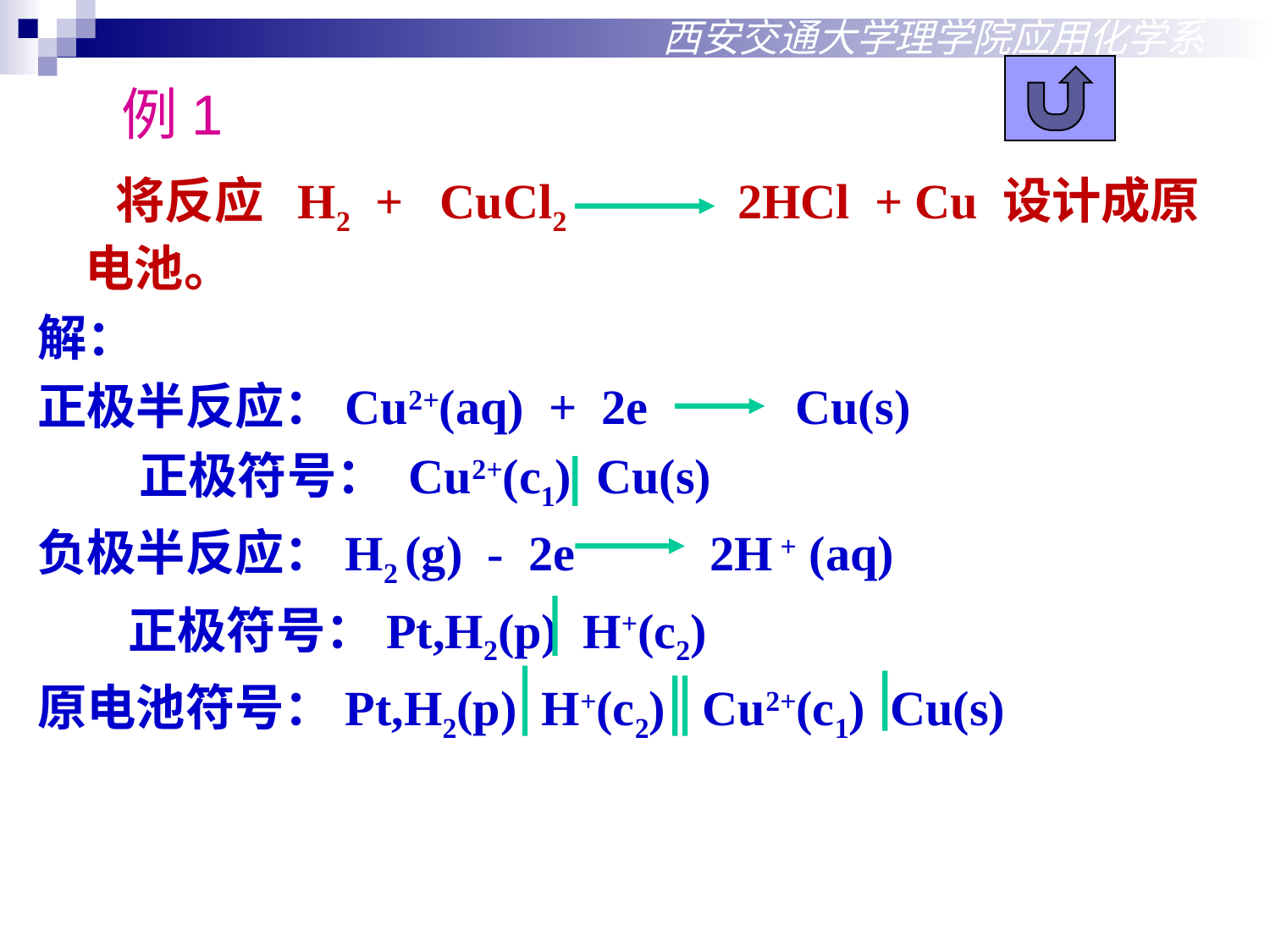

西安交通大学理学院应用化学系

例1
     将反应  H2  +   CuCl2                2HCl  + Cu 设计成原电池。
解：
正极半反应：Cu2+(aq)  +  2e            Cu(s)
        正极符号： Cu2+(c1)  Cu(s)
负极半反应：H2 (g)  -  2e           2H + (aq)
       正极符号：Pt,H2(p)  H+(c2)
原电池符号：Pt,H2(p)  H+(c2)   Cu2+(c1)  Cu(s)